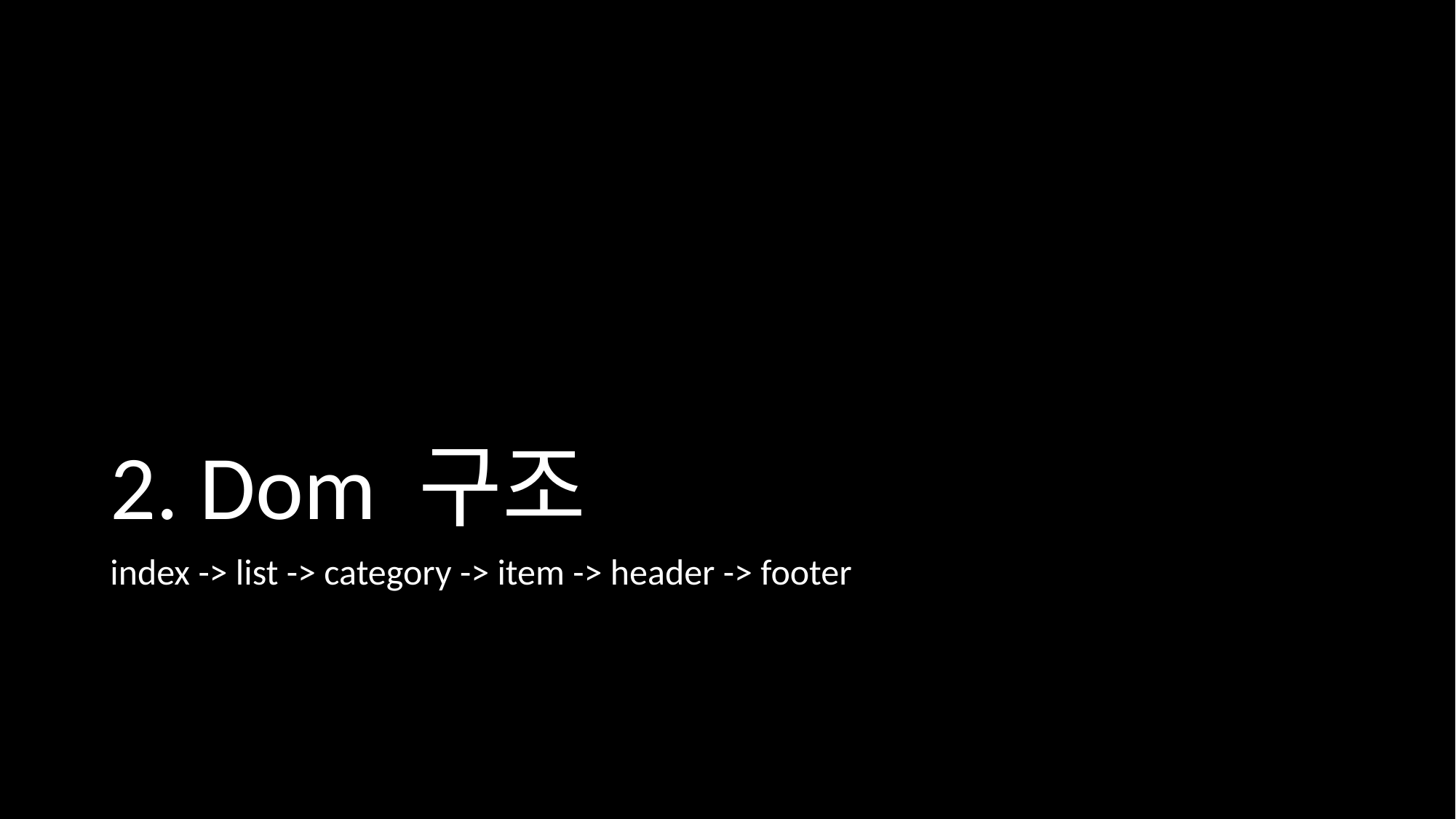

# 2. Dom 구조
index -> list -> category -> item -> header -> footer